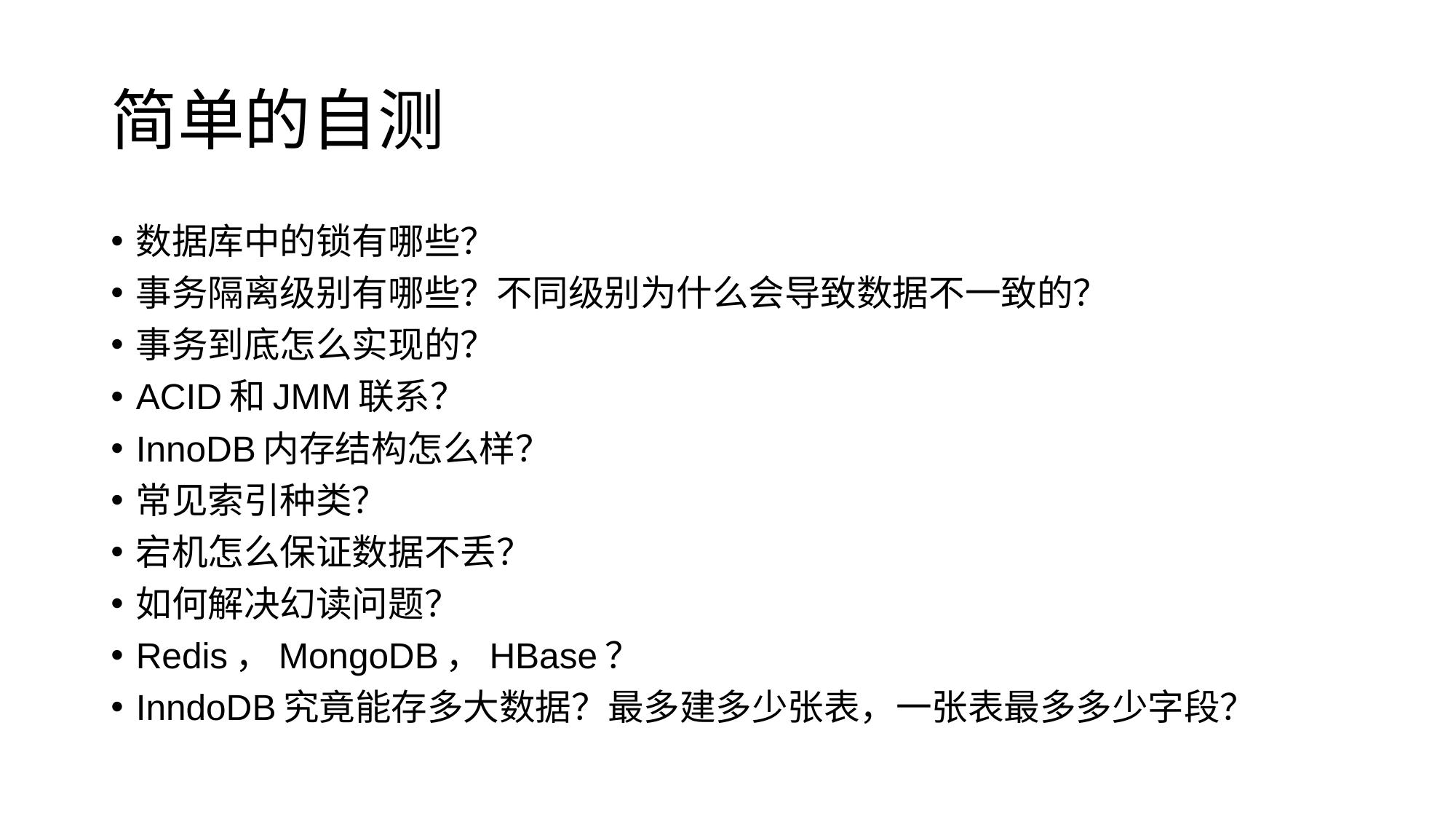

# 简单的自测
数据库中的锁有哪些？
事务隔离级别有哪些？不同级别为什么会导致数据不一致的？
事务到底怎么实现的？
ACID和JMM联系？
InnoDB内存结构怎么样？
常见索引种类？
宕机怎么保证数据不丢？
如何解决幻读问题？
Redis，MongoDB，HBase？
InndoDB究竟能存多大数据？最多建多少张表，一张表最多多少字段？